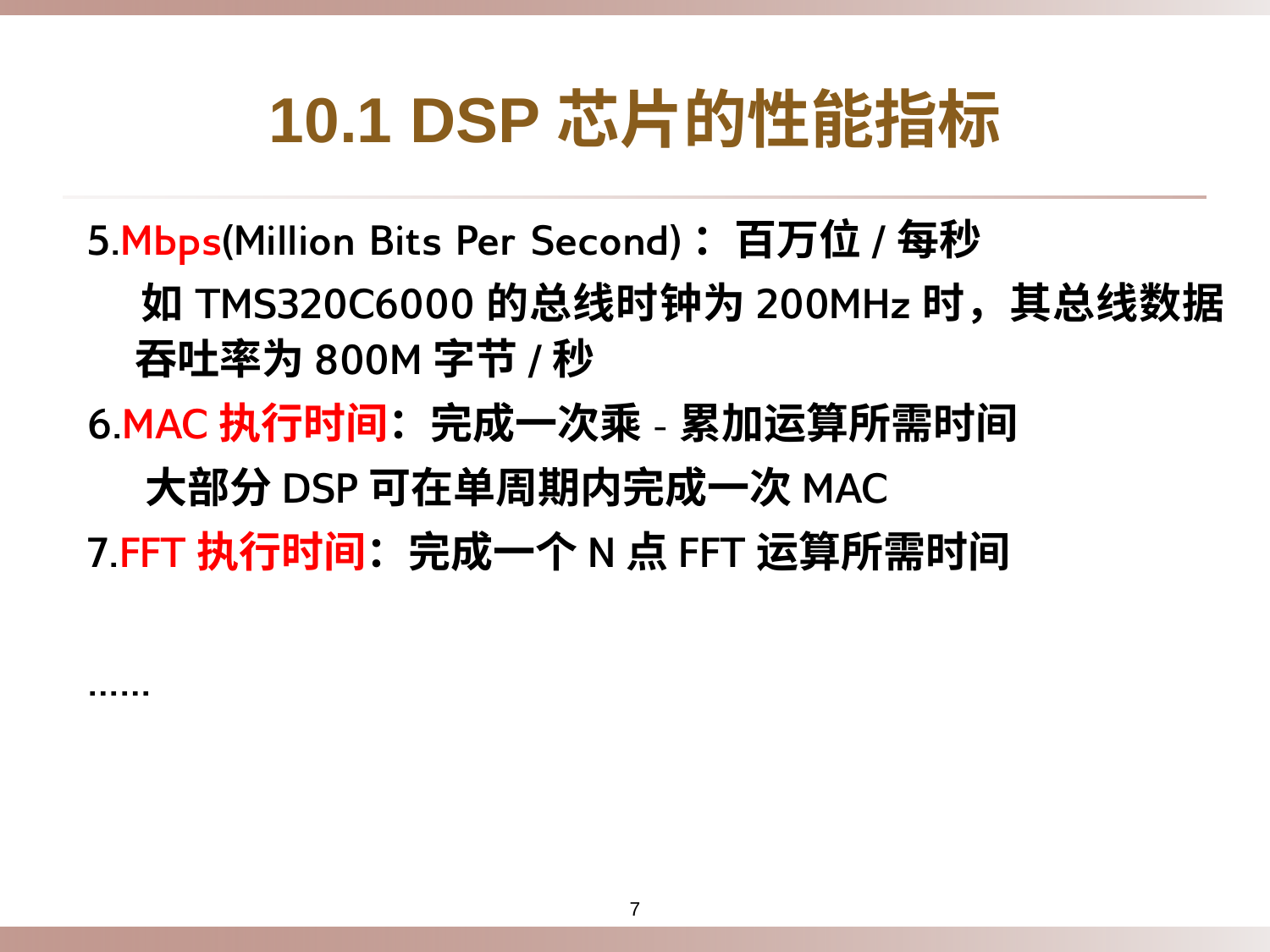

# 10.1 DSP芯片的性能指标
5.Mbps(Million Bits Per Second)：百万位/每秒
    如TMS320C6000的总线时钟为200MHz时，其总线数据吞吐率为800M字节/秒
6.MAC执行时间：完成一次乘-累加运算所需时间
     大部分DSP可在单周期内完成一次MAC
7.FFT执行时间：完成一个N点FFT运算所需时间

……
7